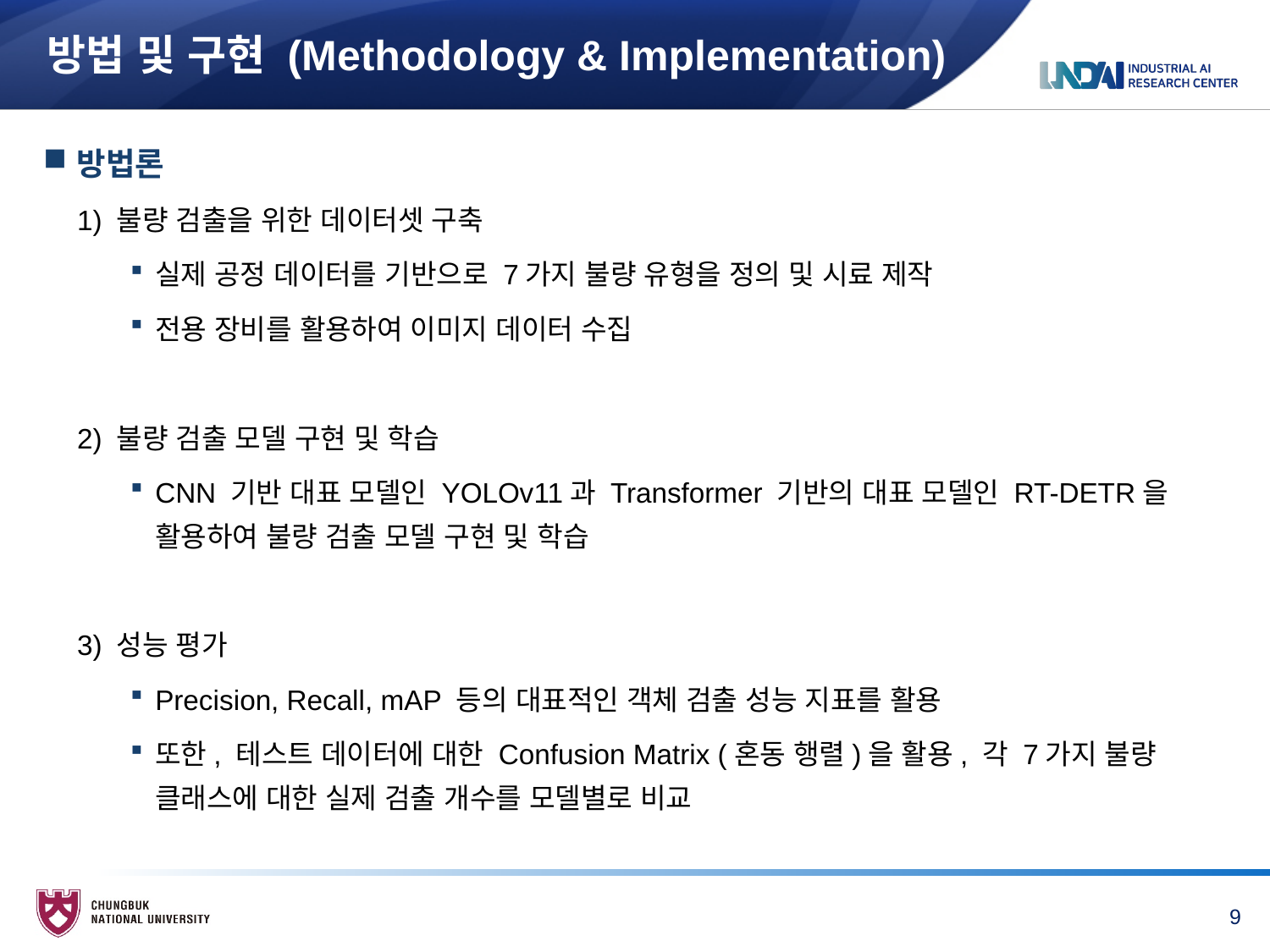

# 방법 및 구현 (Methodology & Implementation)
방법론
1) 불량 검출을 위한 데이터셋 구축
실제 공정 데이터를 기반으로 7가지 불량 유형을 정의 및 시료 제작
전용 장비를 활용하여 이미지 데이터 수집

2) 불량 검출 모델 구현 및 학습
CNN 기반 대표 모델인 YOLOv11과 Transformer 기반의 대표 모델인 RT-DETR을 활용하여 불량 검출 모델 구현 및 학습

3) 성능 평가
Precision, Recall, mAP 등의 대표적인 객체 검출 성능 지표를 활용
또한, 테스트 데이터에 대한 Confusion Matrix (혼동 행렬)을 활용, 각 7가지 불량 클래스에 대한 실제 검출 개수를 모델별로 비교